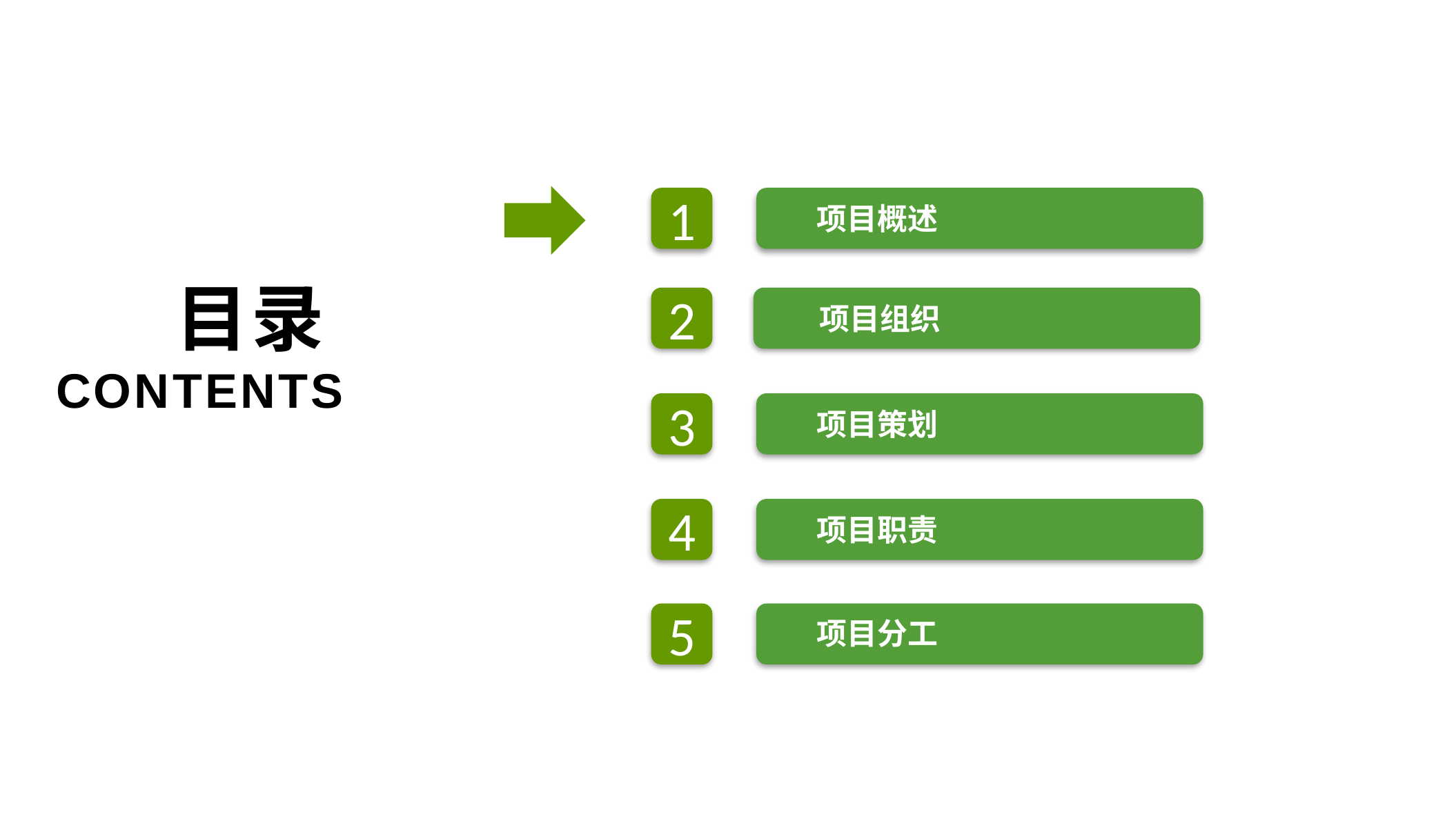

1

项目概述
目录
CONTENTS
2

项目组织
3

项目策划
4

项目职责
5

项目分工